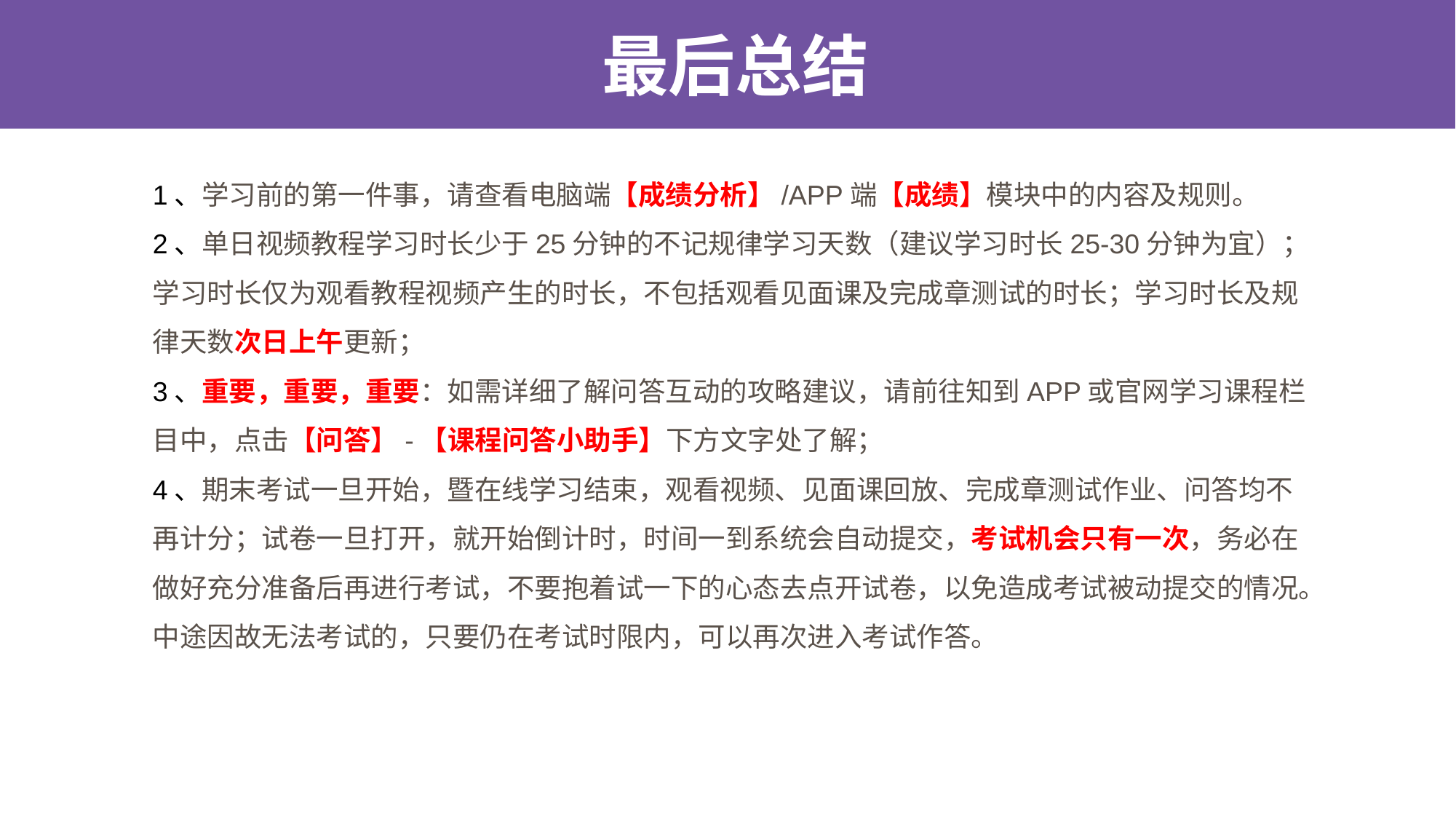

最后总结
1、学习前的第一件事，请查看电脑端【成绩分析】/APP端【成绩】模块中的内容及规则。
2、单日视频教程学习时长少于25分钟的不记规律学习天数（建议学习时长25-30分钟为宜）；学习时长仅为观看教程视频产生的时长，不包括观看见面课及完成章测试的时长；学习时长及规律天数次日上午更新；
3、重要，重要，重要：如需详细了解问答互动的攻略建议，请前往知到APP或官网学习课程栏目中，点击【问答】-【课程问答小助手】下方文字处了解；
4、期末考试一旦开始，暨在线学习结束，观看视频、见面课回放、完成章测试作业、问答均不再计分；试卷一旦打开，就开始倒计时，时间一到系统会自动提交，考试机会只有一次，务必在做好充分准备后再进行考试，不要抱着试一下的心态去点开试卷，以免造成考试被动提交的情况。中途因故无法考试的，只要仍在考试时限内，可以再次进入考试作答。